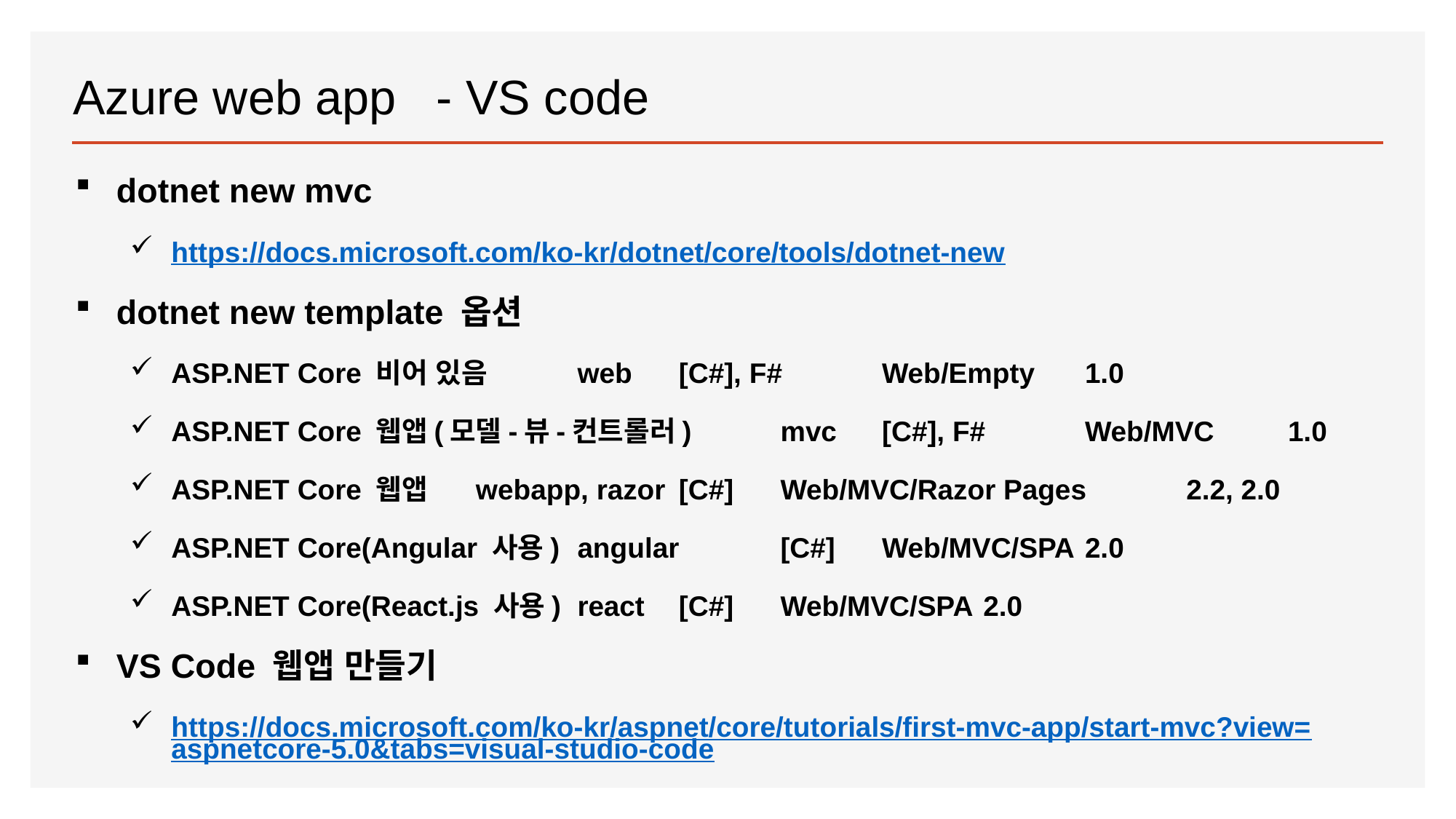

# Azure web app   - VS code
dotnet new mvc
https://docs.microsoft.com/ko-kr/dotnet/core/tools/dotnet-new
dotnet new template 옵션
ASP.NET Core 비어 있음	web	[C#], F#	Web/Empty	1.0
ASP.NET Core 웹앱(모델-뷰-컨트롤러)	mvc	[C#], F#	Web/MVC	1.0
ASP.NET Core 웹앱	webapp, razor	[C#]	Web/MVC/Razor Pages	2.2, 2.0
ASP.NET Core(Angular 사용)	angular	[C#]	Web/MVC/SPA	2.0
ASP.NET Core(React.js 사용)	react	[C#]	Web/MVC/SPA	2.0
VS Code 웹앱 만들기
https://docs.microsoft.com/ko-kr/aspnet/core/tutorials/first-mvc-app/start-mvc?view=aspnetcore-5.0&tabs=visual-studio-code